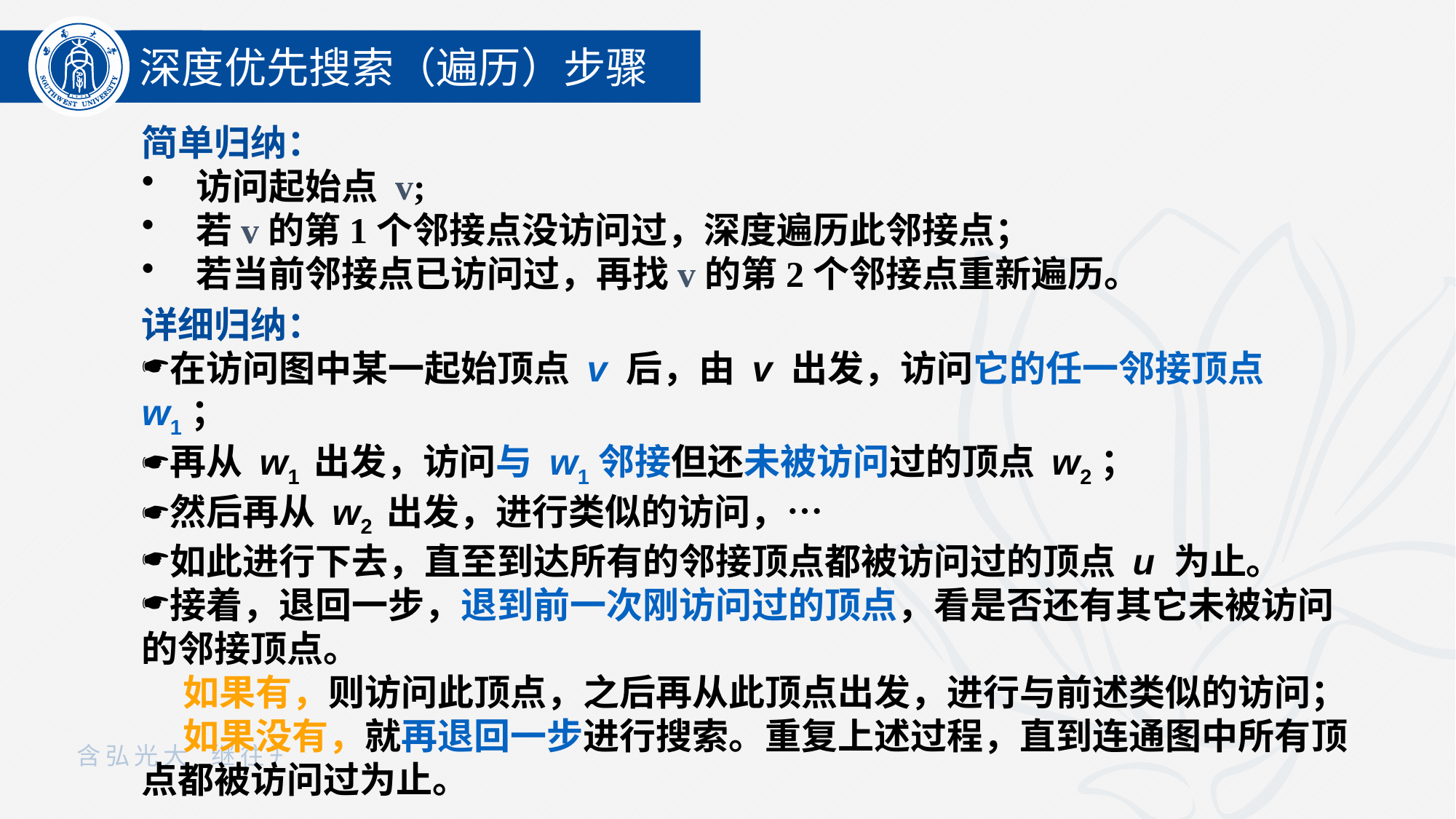

深度优先搜索（遍历）步骤
简单归纳：
访问起始点 v;
若v的第1个邻接点没访问过，深度遍历此邻接点；
若当前邻接点已访问过，再找v的第2个邻接点重新遍历。
详细归纳：
在访问图中某一起始顶点 v 后，由 v 出发，访问它的任一邻接顶点 w1；
再从 w1 出发，访问与 w1邻接但还未被访问过的顶点 w2；
然后再从 w2 出发，进行类似的访问，…
如此进行下去，直至到达所有的邻接顶点都被访问过的顶点 u 为止。
接着，退回一步，退到前一次刚访问过的顶点，看是否还有其它未被访问的邻接顶点。
    如果有，则访问此顶点，之后再从此顶点出发，进行与前述类似的访问；
    如果没有，就再退回一步进行搜索。重复上述过程，直到连通图中所有顶点都被访问过为止。